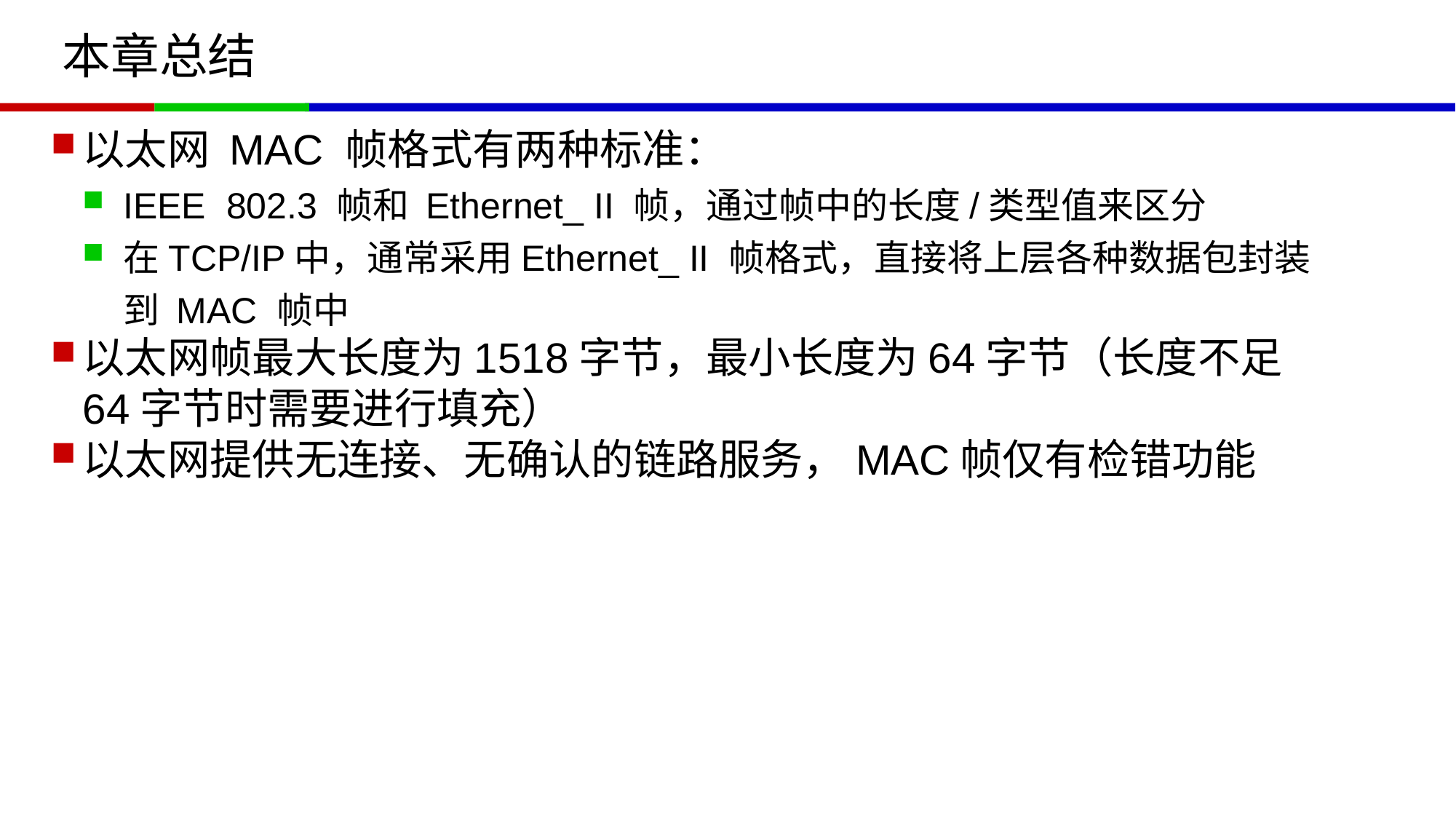

# 本章总结
以太网 MAC 帧格式有两种标准：
IEEE  802.3 帧和 Ethernet_ II 帧，通过帧中的长度/类型值来区分
在TCP/IP中，通常采用Ethernet_ II 帧格式，直接将上层各种数据包封装到 MAC 帧中
以太网帧最大长度为1518字节，最小长度为64字节（长度不足64字节时需要进行填充）
以太网提供无连接、无确认的链路服务，MAC帧仅有检错功能
238